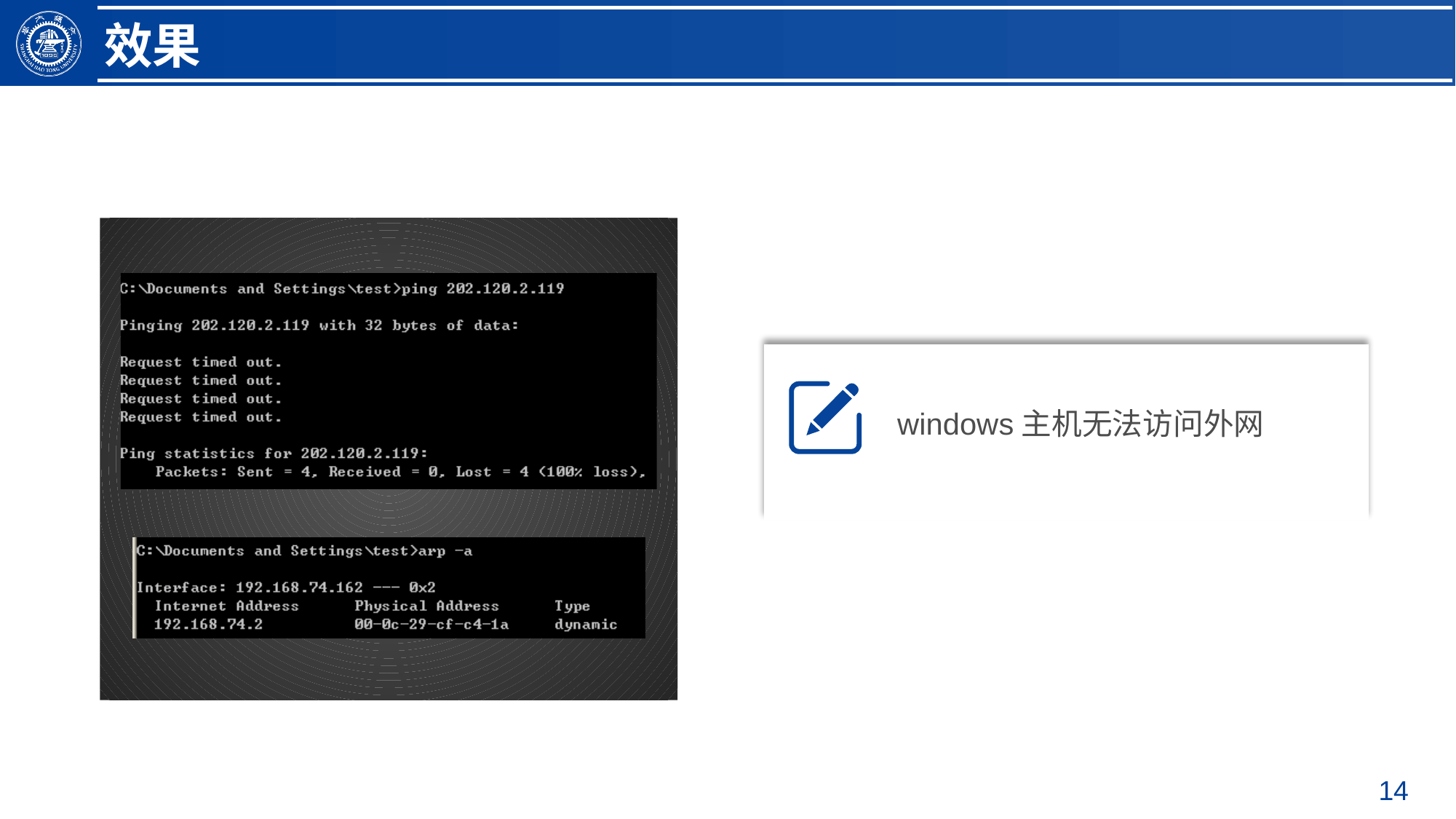

效果

### Chart

| Category |
|---|

windows主机无法访问外网
14